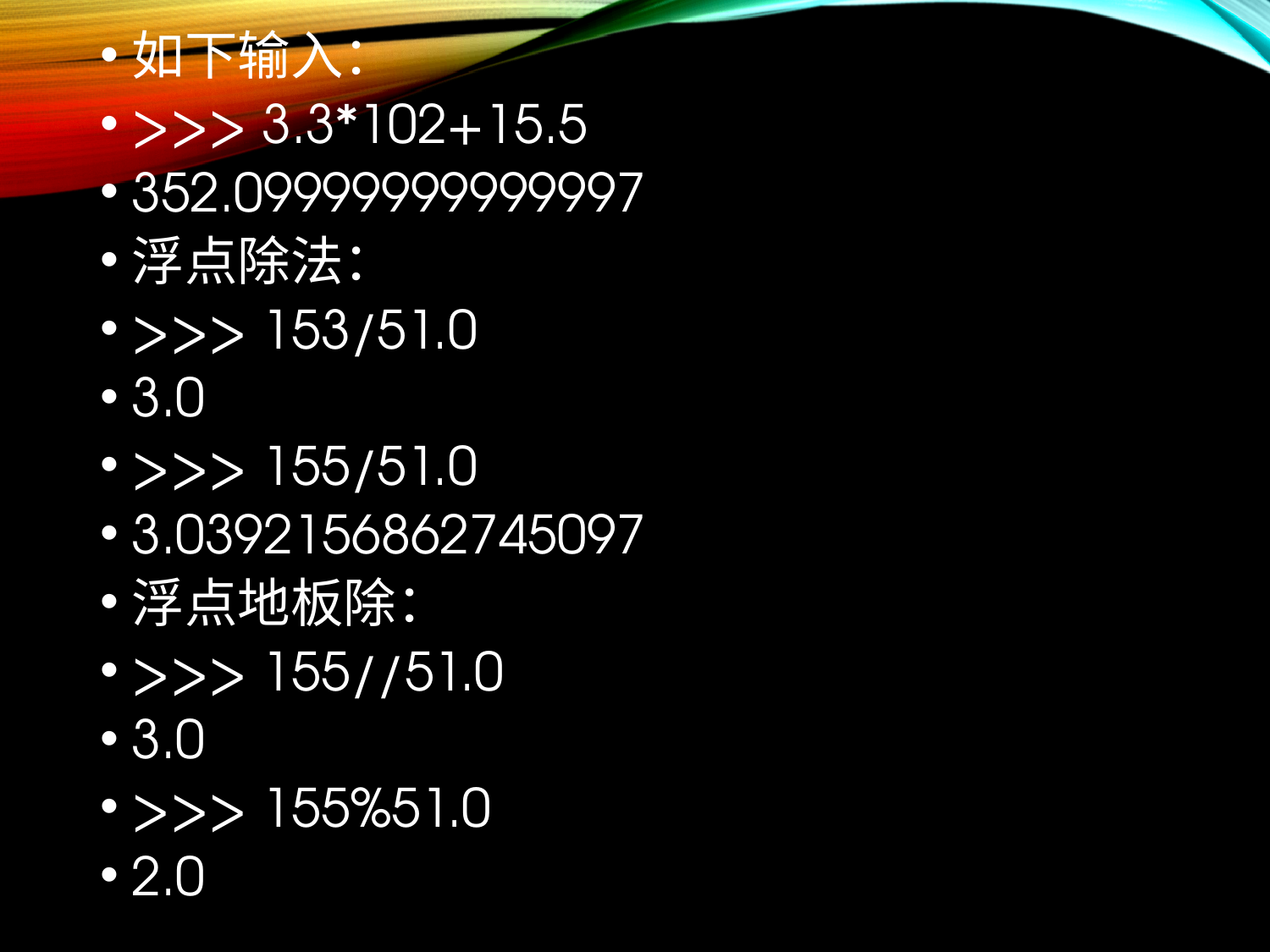

如下输入：
>>> 3.3*102+15.5
352.09999999999997
浮点除法：
>>> 153/51.0
3.0
>>> 155/51.0
3.0392156862745097
浮点地板除：
>>> 155//51.0
3.0
>>> 155%51.0
2.0